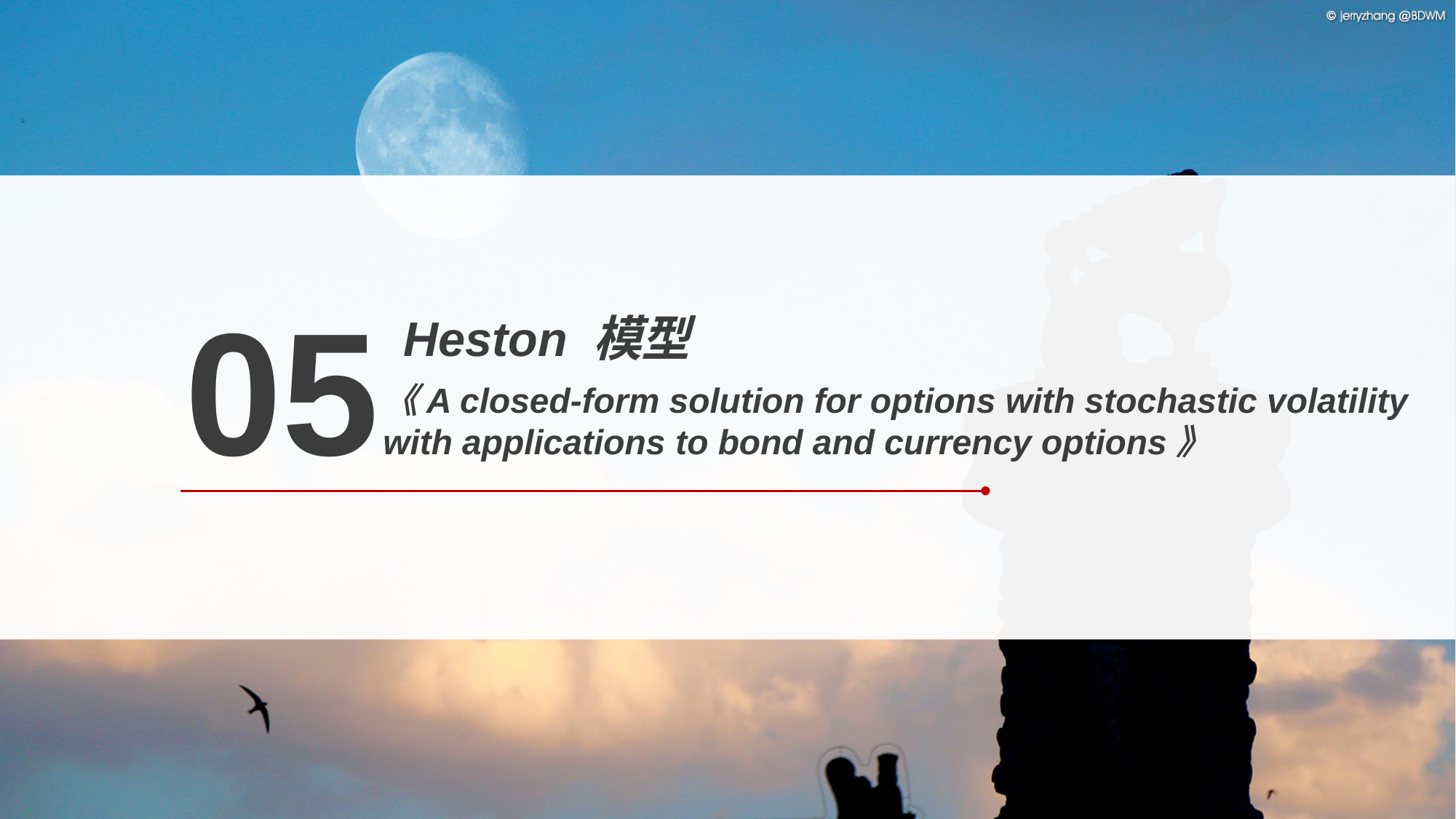

05
Heston 模型
《A closed-form solution for options with stochastic volatility with applications to bond and currency options》
103